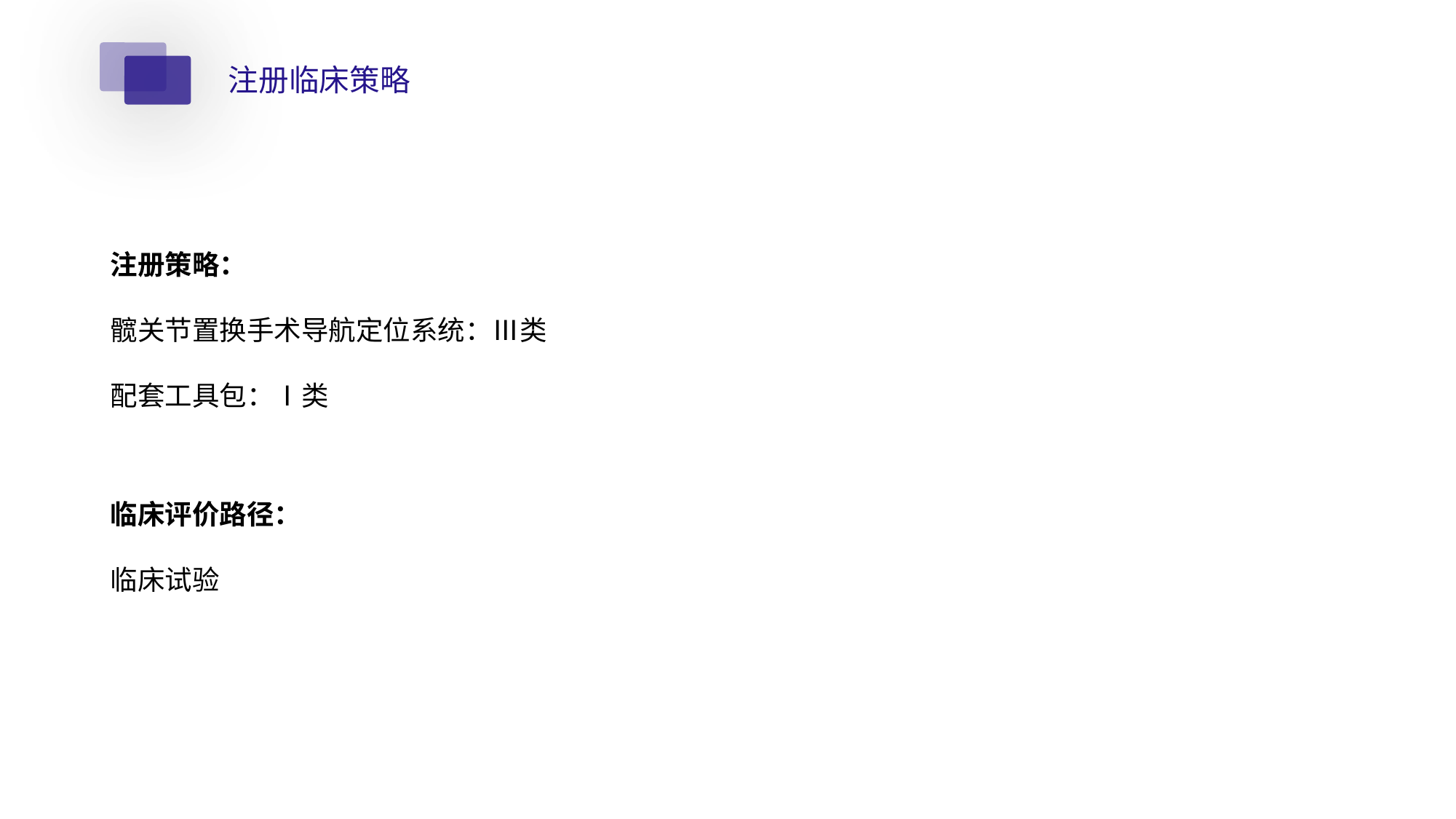

注册临床策略
注册策略：
髋关节置换手术导航定位系统：Ⅲ类
配套工具包：Ⅰ类
临床评价路径：
临床试验